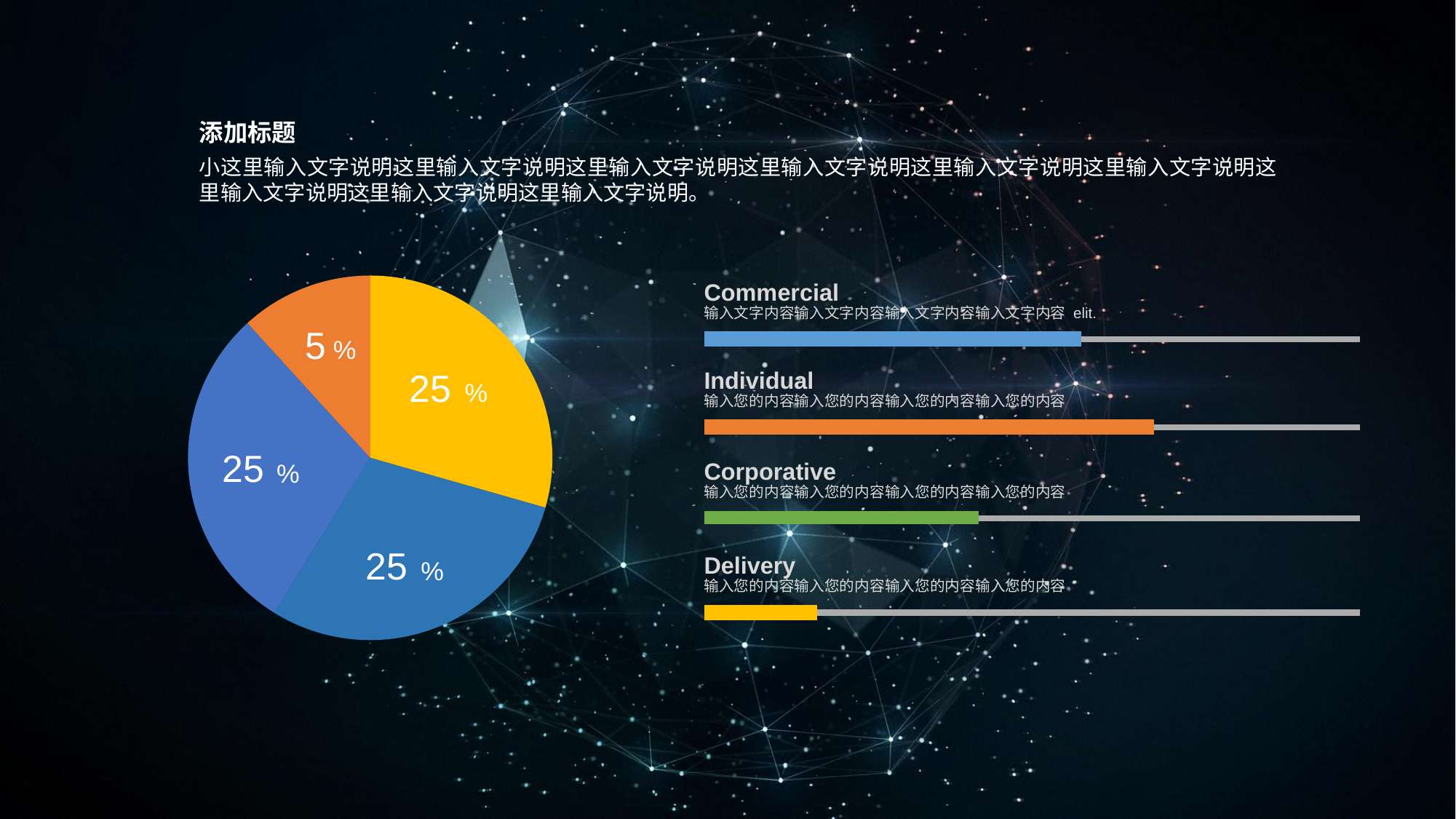

添加标题
小这里输入文字说明这里输入文字说明这里输入文字说明这里输入文字说明这里输入文字说明这里输入文字说明这里输入文字说明这里输入文字说明这里输入文字说明。

### Chart:

| Category | Sales |
|---|---|
| 1st Qtr | 25.0 |
| 2nd Qtr | 25.0 |
| 3rd Qtr | 25.0 |
| 4th Qtr | 10.0 |
5
%
25
%
25
%
25
%
Commercial
输入文字内容输入文字内容输入文字内容输入文字内容 elit.

Individual
输入您的内容输入您的内容输入您的内容输入您的内容

Corporative
输入您的内容输入您的内容输入您的内容输入您的内容

Delivery
输入您的内容输入您的内容输入您的内容输入您的内容